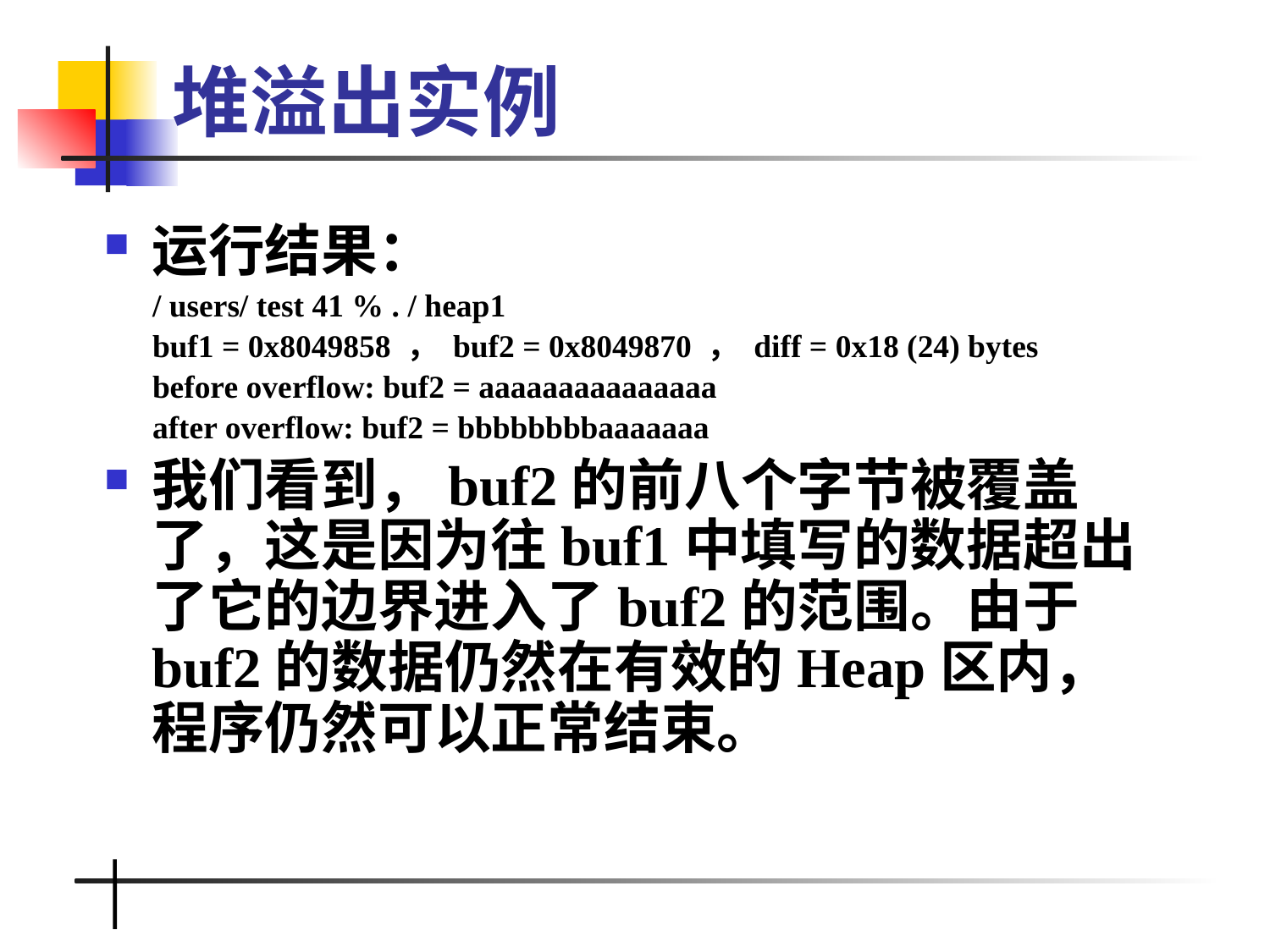

# 堆溢出实例
运行结果：
      / users/ test 41 % . / heap1
      buf1 = 0x8049858 ， buf2 = 0x8049870 ， diff = 0x18 (24) bytes
      before overflow: buf2 = aaaaaaaaaaaaaaa
      after overflow: buf2 = bbbbbbbbaaaaaaa
我们看到，buf2的前八个字节被覆盖了，这是因为往buf1中填写的数据超出了它的边界进入了buf2的范围。由于buf2的数据仍然在有效的Heap区内，程序仍然可以正常结束。